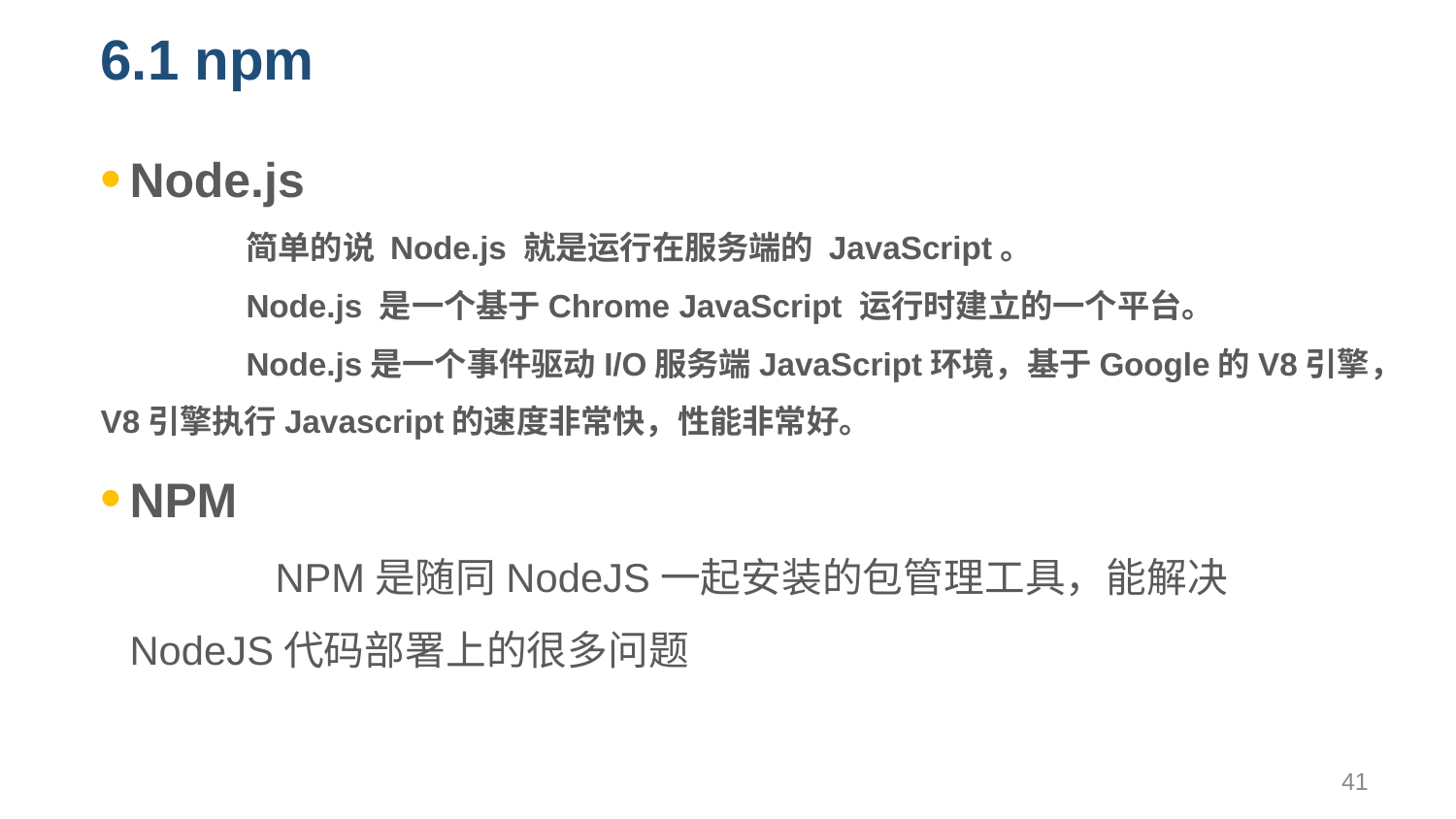

# 6.1 npm
Node.js
	简单的说 Node.js 就是运行在服务端的 JavaScript。
	Node.js 是一个基于Chrome JavaScript 运行时建立的一个平台。
	Node.js是一个事件驱动I/O服务端JavaScript环境，基于Google的V8引擎，V8引擎执行Javascript的速度非常快，性能非常好。
NPM
	NPM是随同NodeJS一起安装的包管理工具，能解决NodeJS代码部署上的很多问题
41